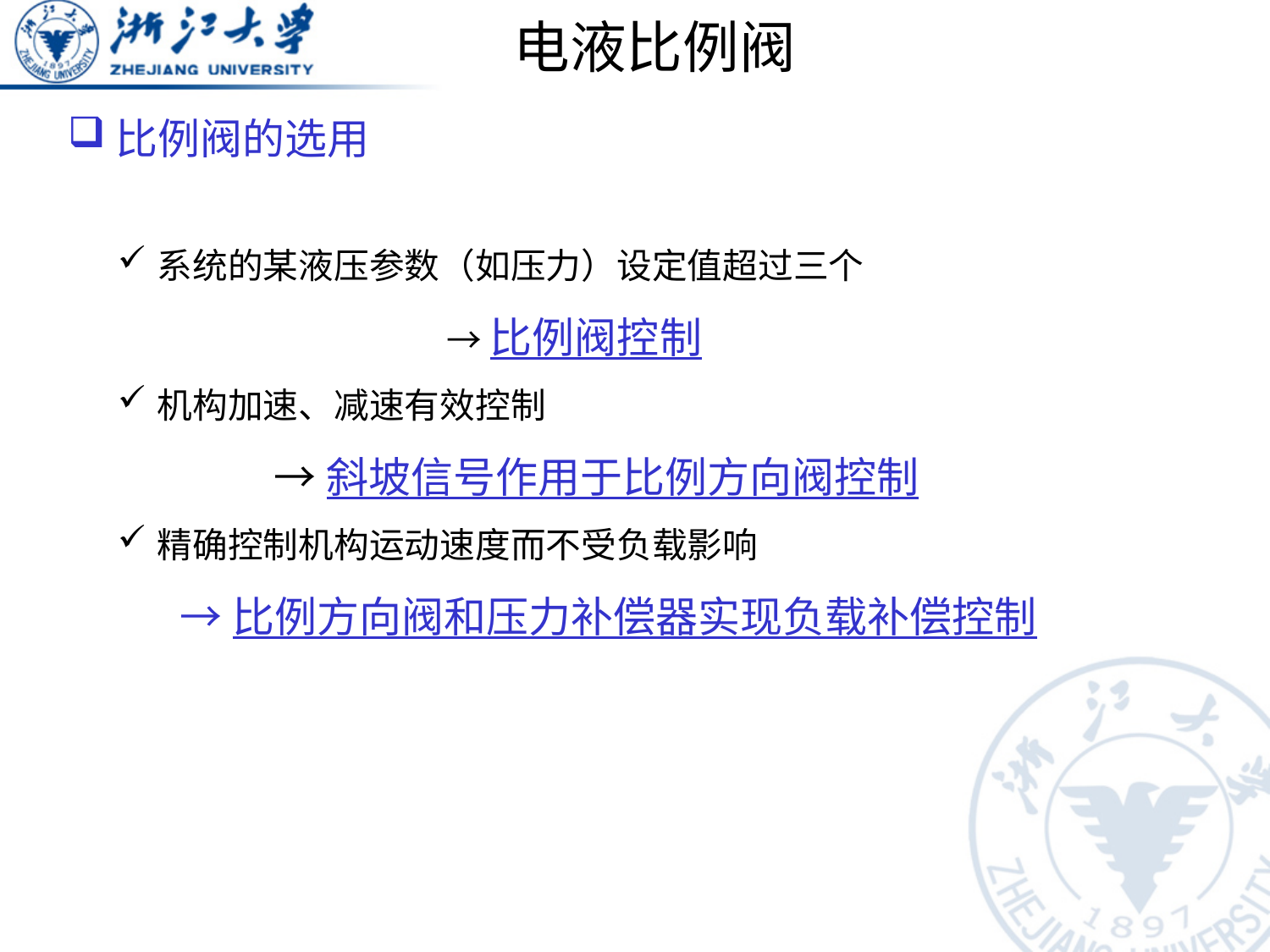

# 电液比例阀
比例阀的选用
系统的某液压参数（如压力）设定值超过三个
                                          →比例阀控制
机构加速、减速有效控制
                    →斜坡信号作用于比例方向阀控制
精确控制机构运动速度而不受负载影响
        →比例方向阀和压力补偿器实现负载补偿控制